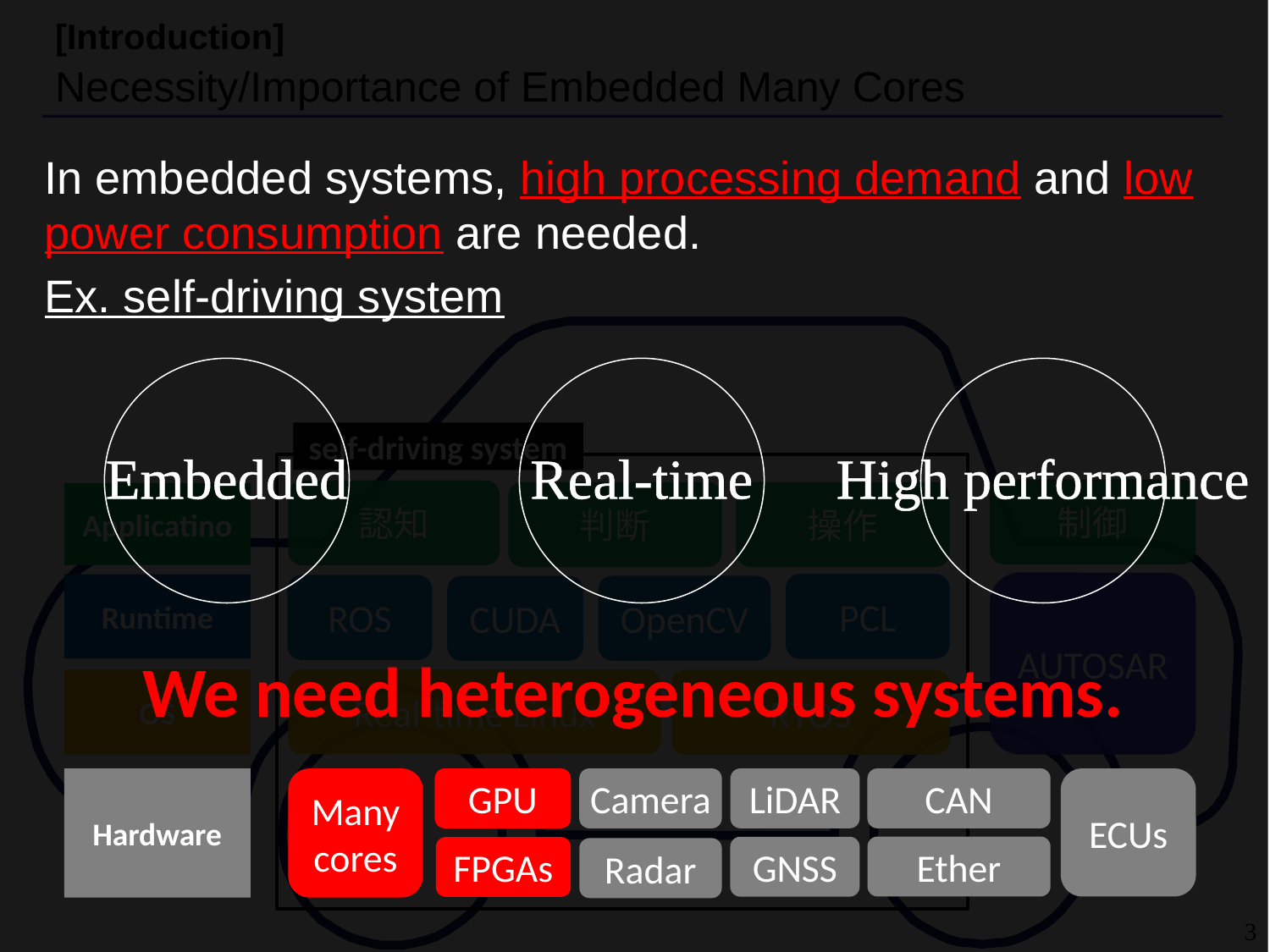

[Introduction]
# Necessity/Importance of Embedded Many Cores
In embedded systems, high processing demand and low power consumption are needed.
Ex. self-driving system

Embedded
Real-time
High performance
self-driving system

制御
認知
判断
操作
Applicatino
AUTOSAR
PCL
Runtime
ROS
OpenCV
CUDA
We need heterogeneous systems.
OS
Real-time Linux
RTOS
Hardware
GPU
Camera
LiDAR
CAN
ECUs
Many
cores
Ether
GNSS
FPGAs
Radar
3